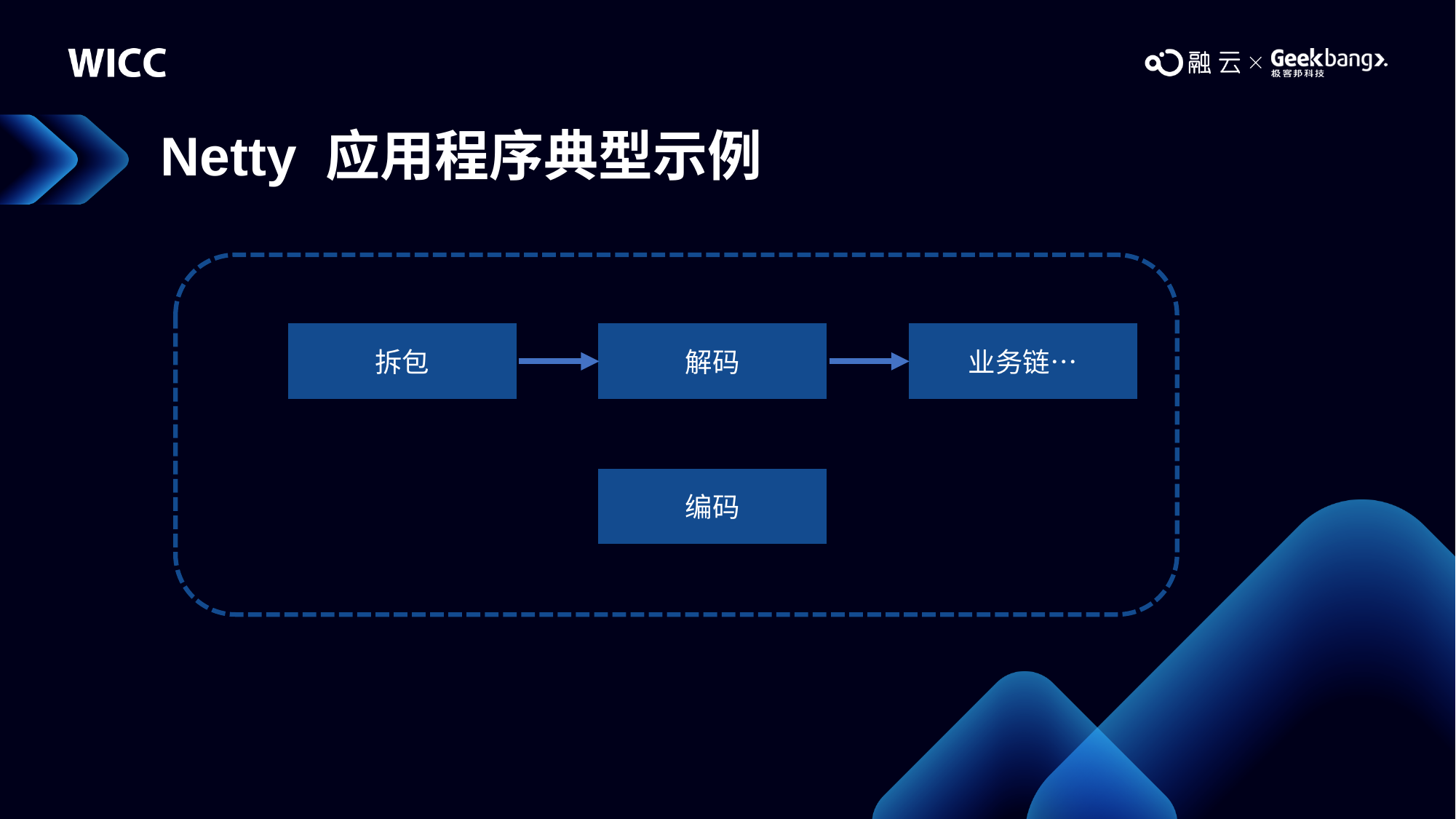

# Netty 应用程序典型示例

拆包
解码
业务链…
编码